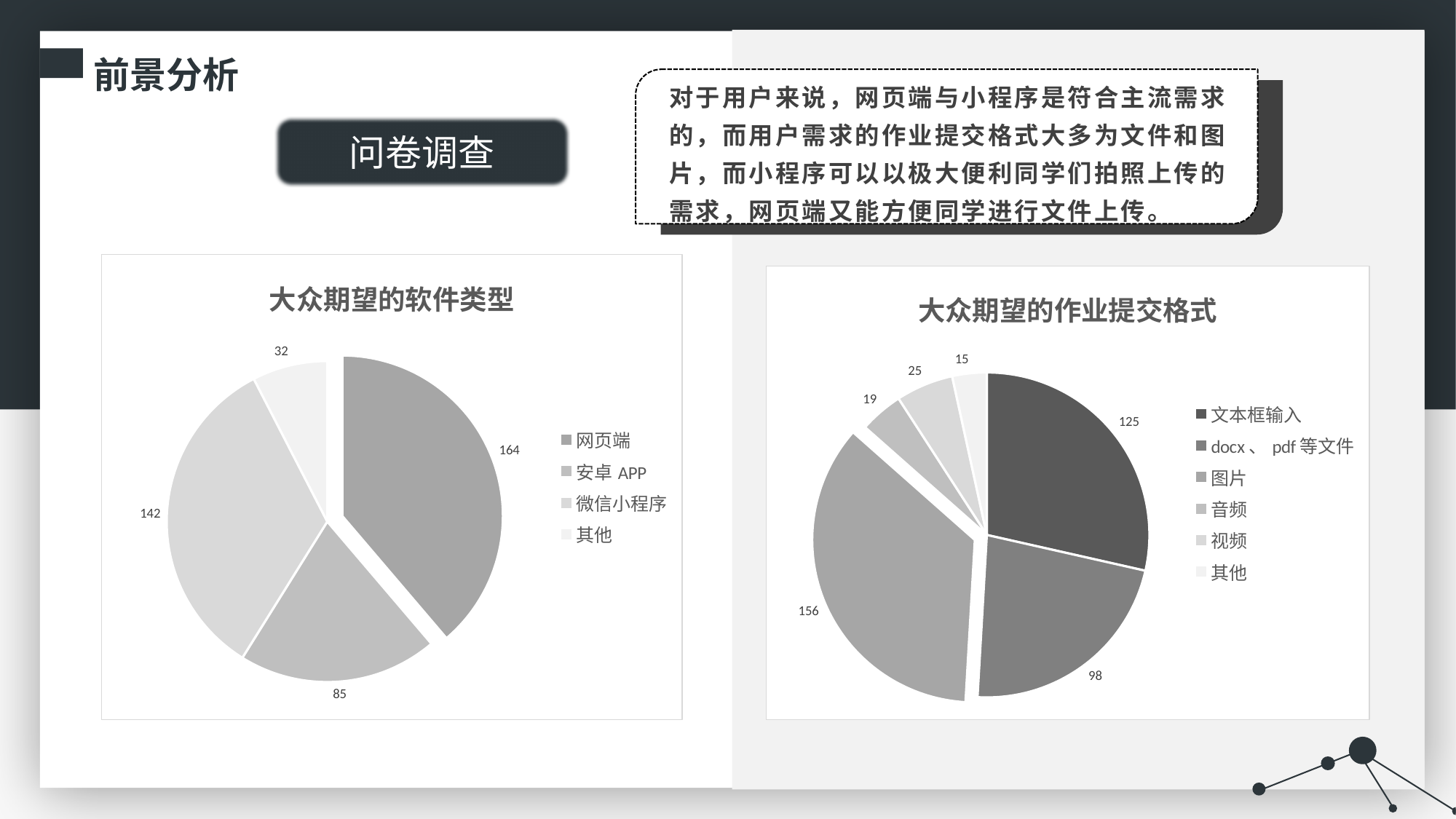

前景分析

被409个学区、大学和教育机构使用

对于用户来说，网页端与小程序是符合主流需求的，而用户需求的作业提交格式大多为文件和图片，而小程序可以以极大便利同学们拍照上传的需求，网页端又能方便同学进行文件上传。
问卷调查

### Chart: 大众期望的软件类型

| Category |  |
|---|---|
| 网页端 | 164.0 |
| 安卓APP | 85.0 |
| 微信小程序 | 142.0 |
| 其他 | 32.0 |

### Chart: 大众期望的作业提交格式

| Category |  |
|---|---|
| 文本框输入 | 125.0 |
| docx、pdf等文件 | 98.0 |
| 图片 | 156.0 |
| 音频 | 19.0 |
| 视频 | 25.0 |
| 其他 | 15.0 |